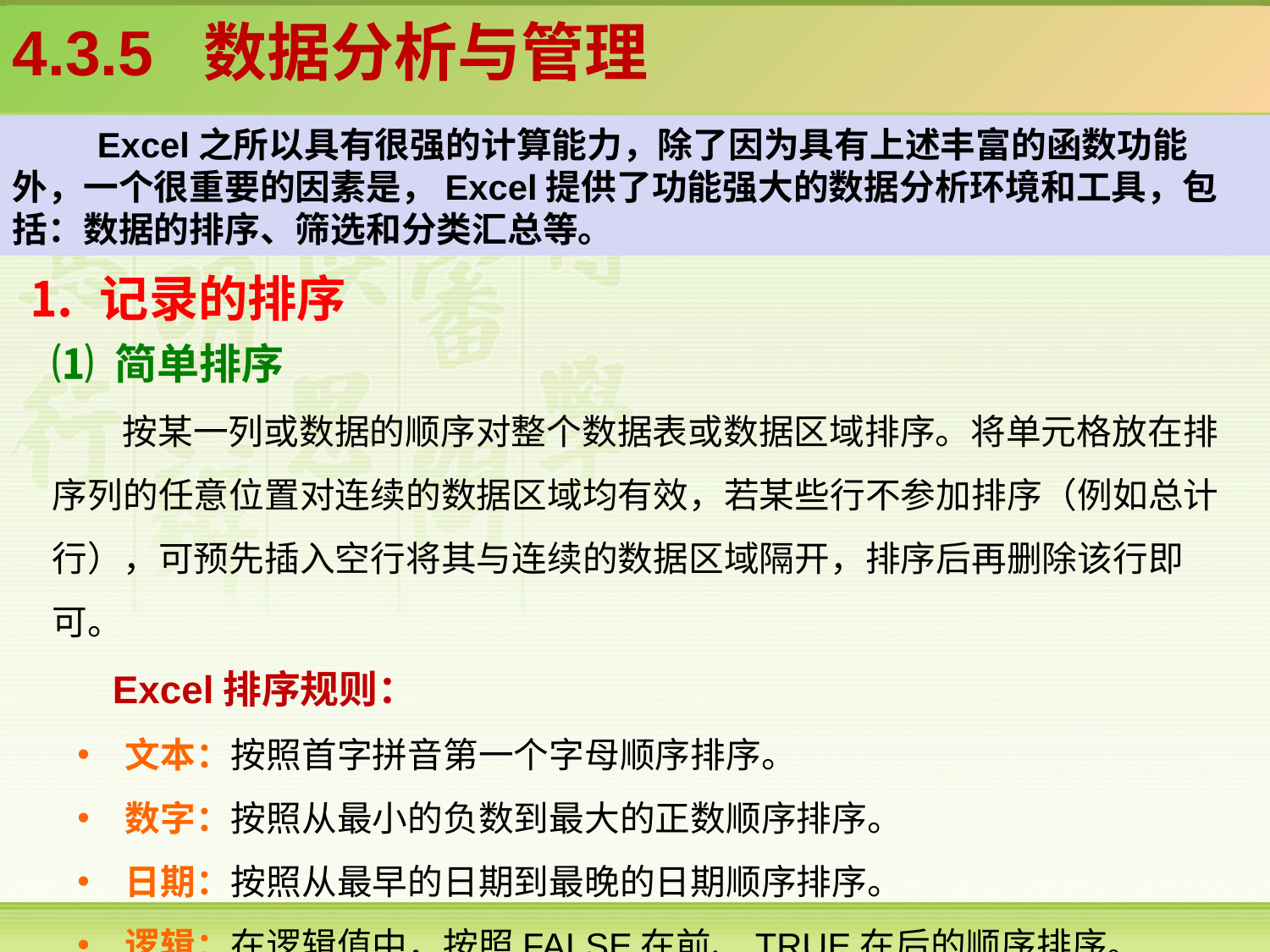

4.3.5  数据分析与管理
Excel之所以具有很强的计算能力，除了因为具有上述丰富的函数功能外，一个很重要的因素是，Excel提供了功能强大的数据分析环境和工具，包括：数据的排序、筛选和分类汇总等。
⒈ 记录的排序
⑴ 简单排序
按某一列或数据的顺序对整个数据表或数据区域排序。将单元格放在排序列的任意位置对连续的数据区域均有效，若某些行不参加排序（例如总计行），可预先插入空行将其与连续的数据区域隔开，排序后再删除该行即可。
Excel排序规则：
文本：按照首字拼音第一个字母顺序排序。
数字：按照从最小的负数到最大的正数顺序排序。
日期：按照从最早的日期到最晚的日期顺序排序。
逻辑：在逻辑值中，按照FALSE在前、TRUE在后的顺序排序。

91